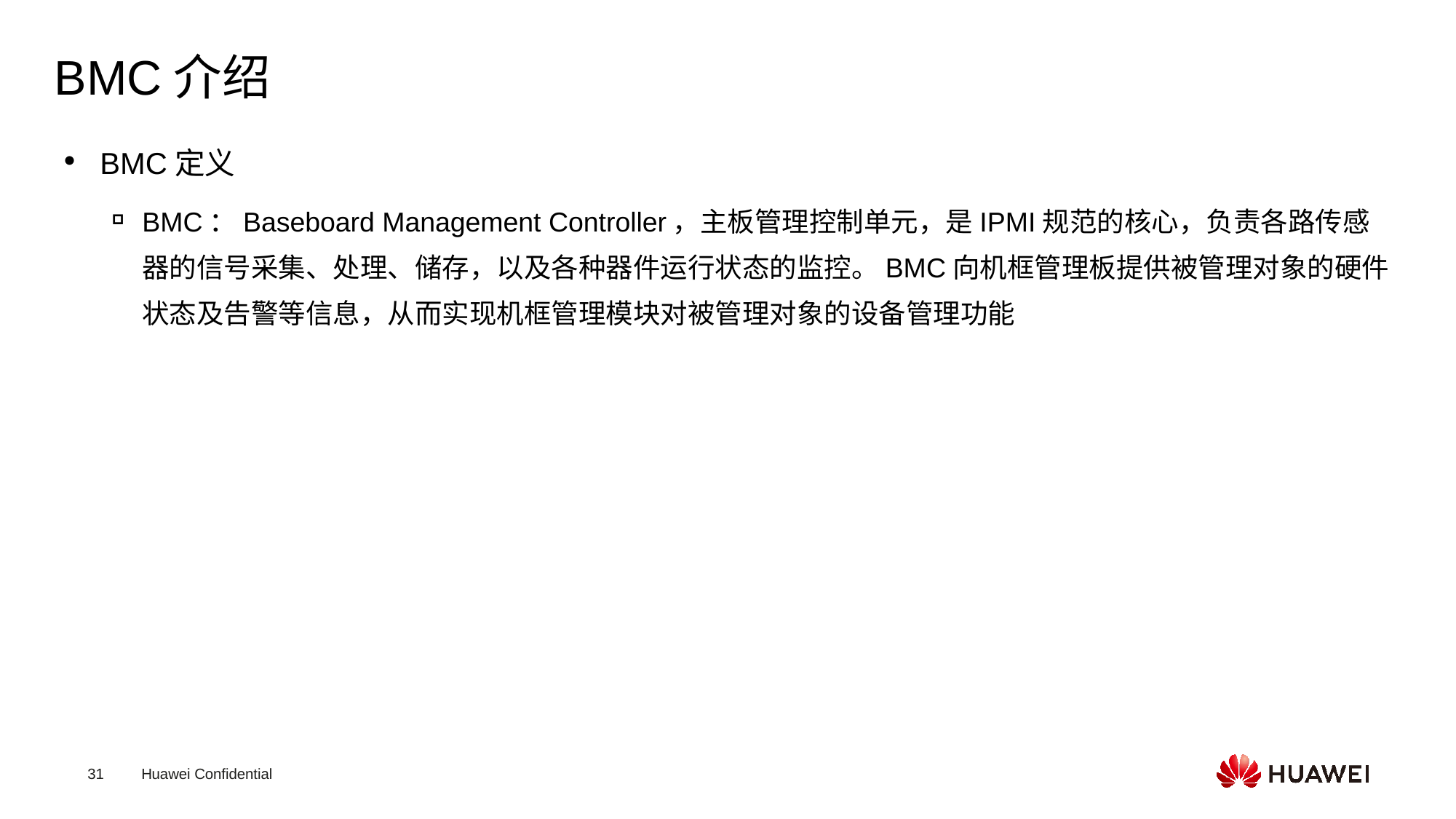

# BMC介绍
BMC定义
BMC：Baseboard Management Controller，主板管理控制单元，是IPMI规范的核心，负责各路传感器的信号采集、处理、储存，以及各种器件运行状态的监控。BMC向机框管理板提供被管理对象的硬件状态及告警等信息，从而实现机框管理模块对被管理对象的设备管理功能